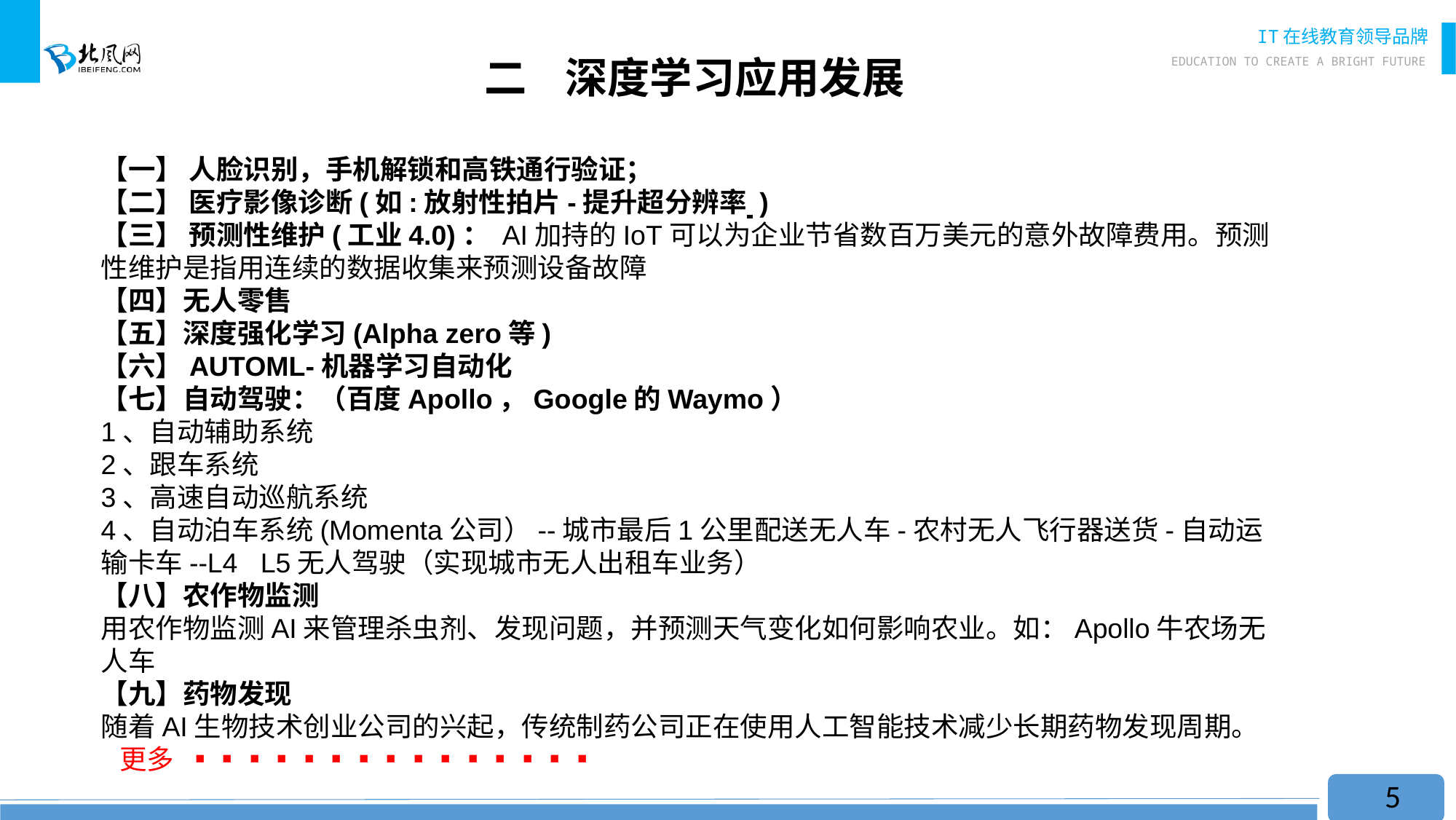

二    深度学习应用发展
【一】 人脸识别，手机解锁和高铁通行验证；
【二】 医疗影像诊断(如:放射性拍片-提升超分辨率 )
【三】 预测性维护(工业4.0)： AI加持的IoT可以为企业节省数百万美元的意外故障费用。预测性维护是指用连续的数据收集来预测设备故障
【四】无人零售
【五】深度强化学习(Alpha zero等)
【六】AUTOML-机器学习自动化
【七】自动驾驶：（百度Apollo，Google的Waymo）
1、自动辅助系统
2、跟车系统
3、高速自动巡航系统
4、自动泊车系统(Momenta公司）--城市最后1公里配送无人车-农村无人飞行器送货-自动运输卡车--L4   L5无人驾驶（实现城市无人出租车业务）
【八】农作物监测
用农作物监测AI来管理杀虫剂、发现问题，并预测天气变化如何影响农业。如：Apollo牛农场无人车
【九】药物发现
随着AI生物技术创业公司的兴起，传统制药公司正在使用人工智能技术减少长期药物发现周期。
  更多  ▪▪▪▪▪▪▪▪▪▪▪▪▪▪▪